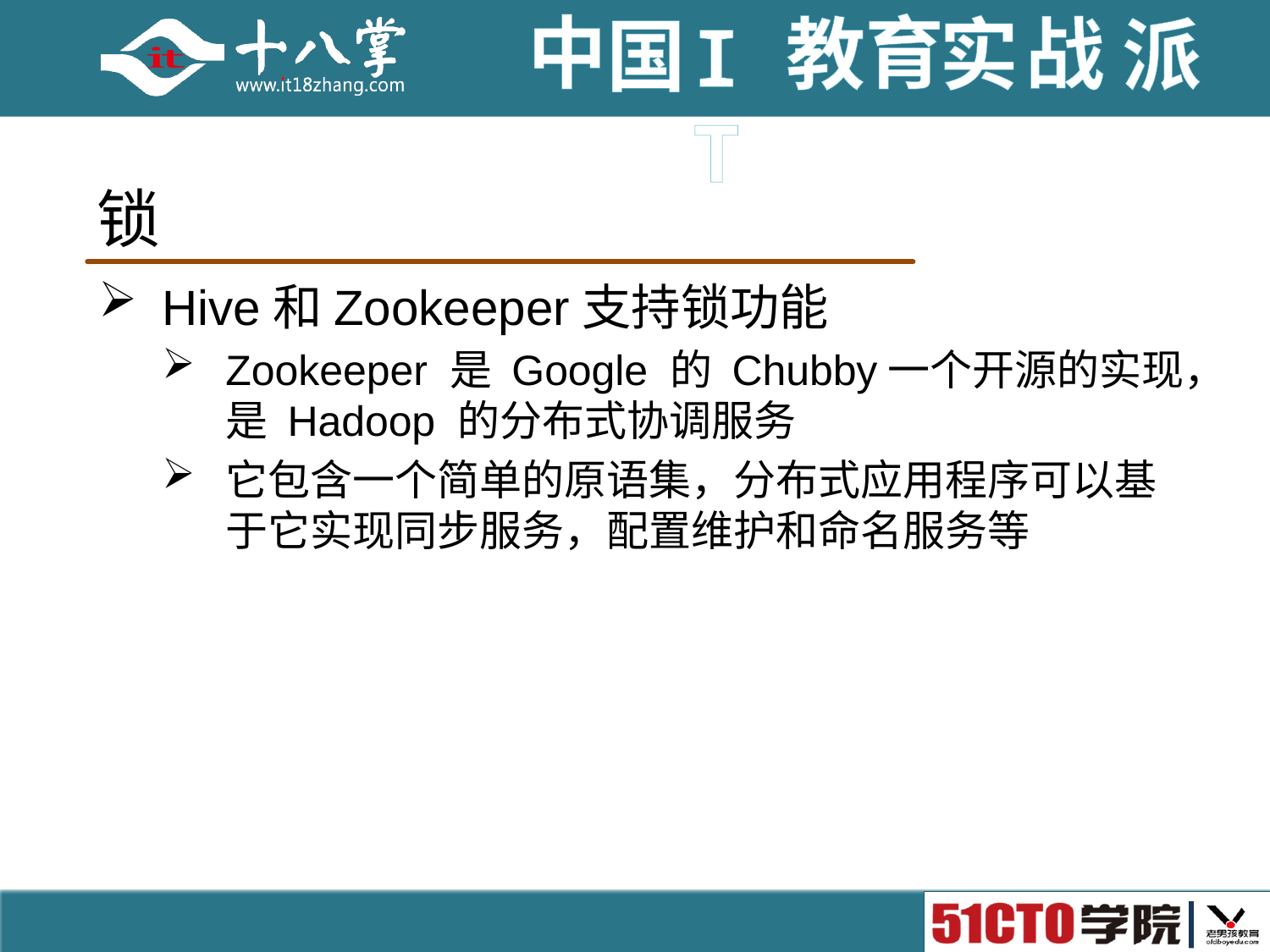

# 锁
Hive和Zookeeper支持锁功能
Zookeeper 是 Google 的 Chubby一个开源的实现，是 Hadoop 的分布式协调服务
它包含一个简单的原语集，分布式应用程序可以基于它实现同步服务，配置维护和命名服务等